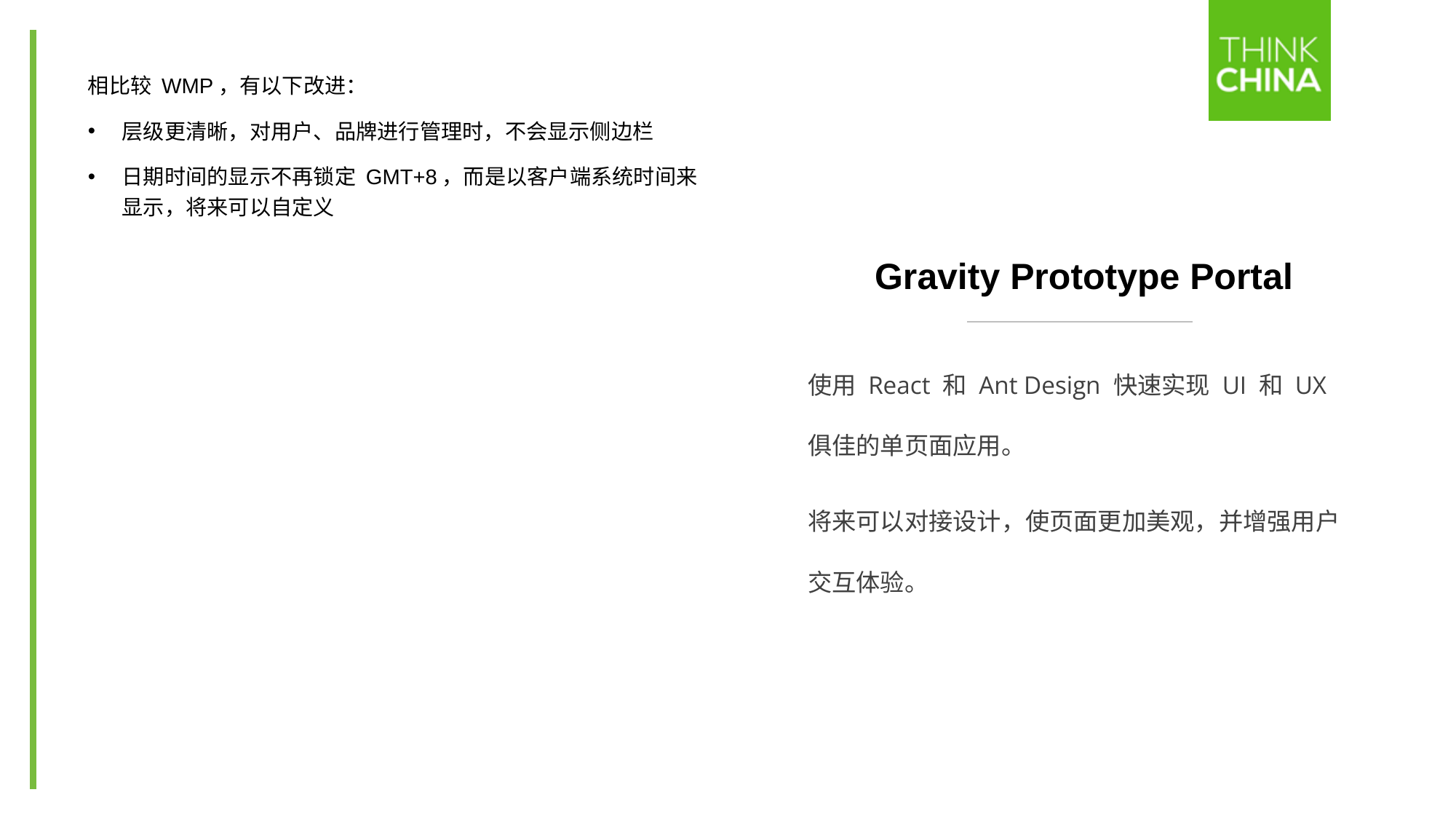

相比较 WMP，有以下改进：
层级更清晰，对用户、品牌进行管理时，不会显示侧边栏
日期时间的显示不再锁定 GMT+8，而是以客户端系统时间来显示，将来可以自定义

# Gravity Prototype Portal
使用 React 和 Ant Design 快速实现 UI 和 UX 俱佳的单页面应用。
将来可以对接设计，使页面更加美观，并增强用户交互体验。